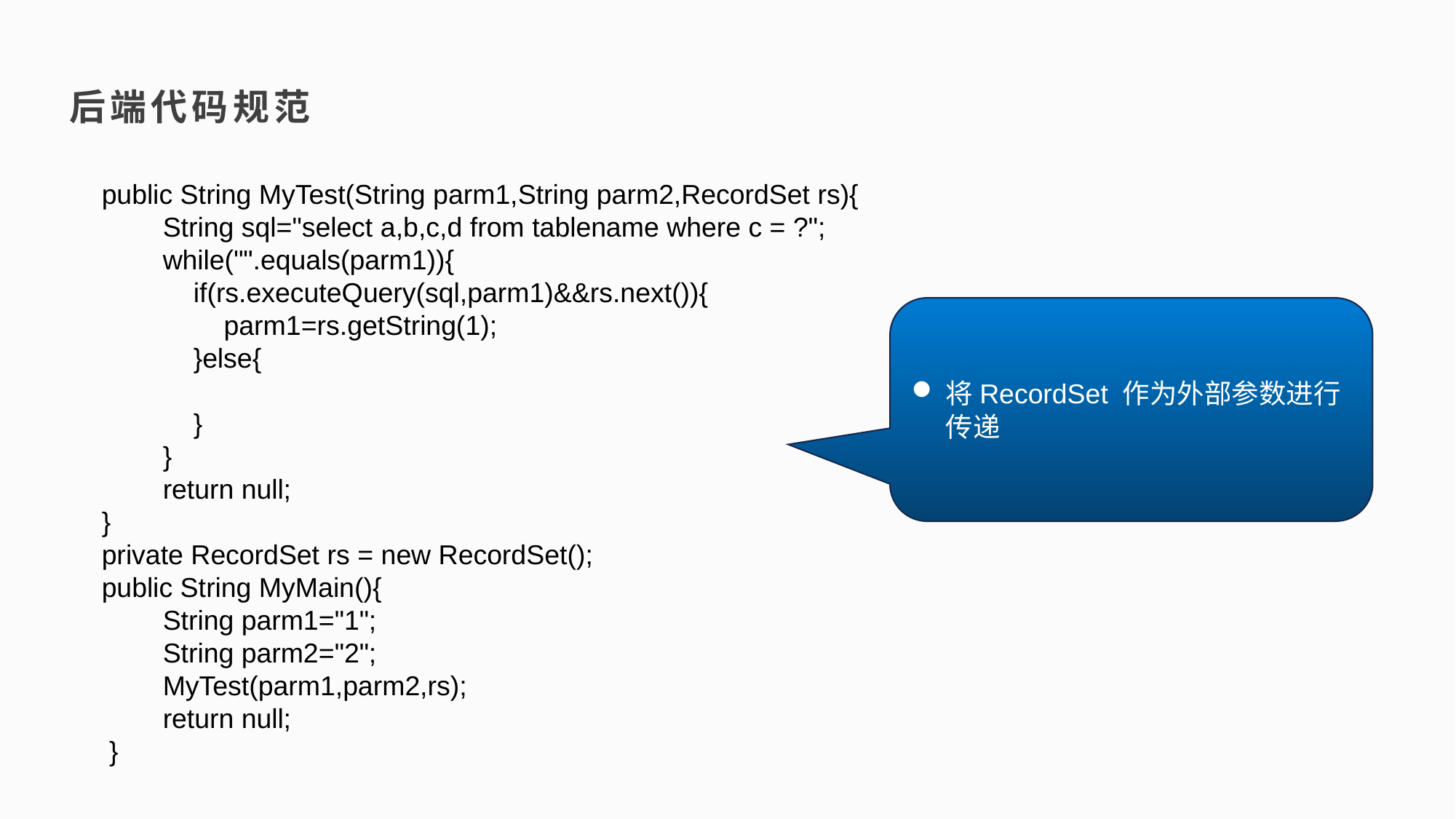

后端代码规范
public String MyTest(String parm1,String parm2,RecordSet rs){
        String sql="select a,b,c,d from tablename where c = ?";
        while("".equals(parm1)){
            if(rs.executeQuery(sql,parm1)&&rs.next()){
                parm1=rs.getString(1);
            }else{

            }
        }
        return null;
}
private RecordSet rs = new RecordSet();
public String MyMain(){
        String parm1="1";
        String parm2="2";
        MyTest(parm1,parm2,rs);
        return null;
 }
将RecordSet 作为外部参数进行传递